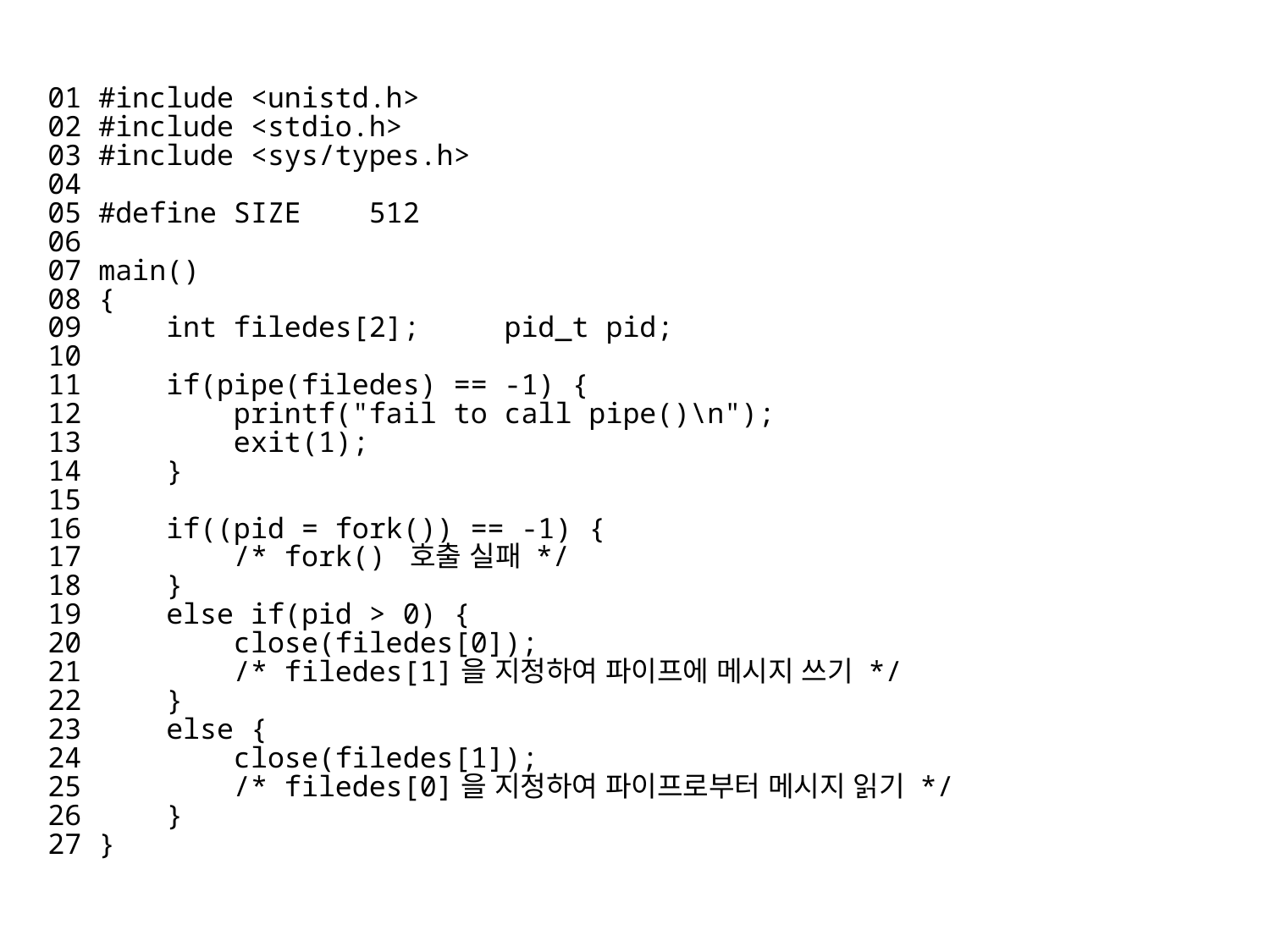

01 #include <unistd.h>
02 #include <stdio.h>
03 #include <sys/types.h>
04
05 #define SIZE    512
06
07 main()
08 {
09     int filedes[2];     pid_t pid;
10
11     if(pipe(filedes) == -1) {
12         printf("fail to call pipe()\n");
13         exit(1);
14     }
15
16     if((pid = fork()) == -1) {
17         /* fork() 호출 실패 */
18     }
19     else if(pid > 0) {
20         close(filedes[0]);
21         /* filedes[1]을 지정하여 파이프에 메시지 쓰기 */
22     }
23     else {
24         close(filedes[1]);
25         /* filedes[0]을 지정하여 파이프로부터 메시지 읽기 */
26     }
27 }